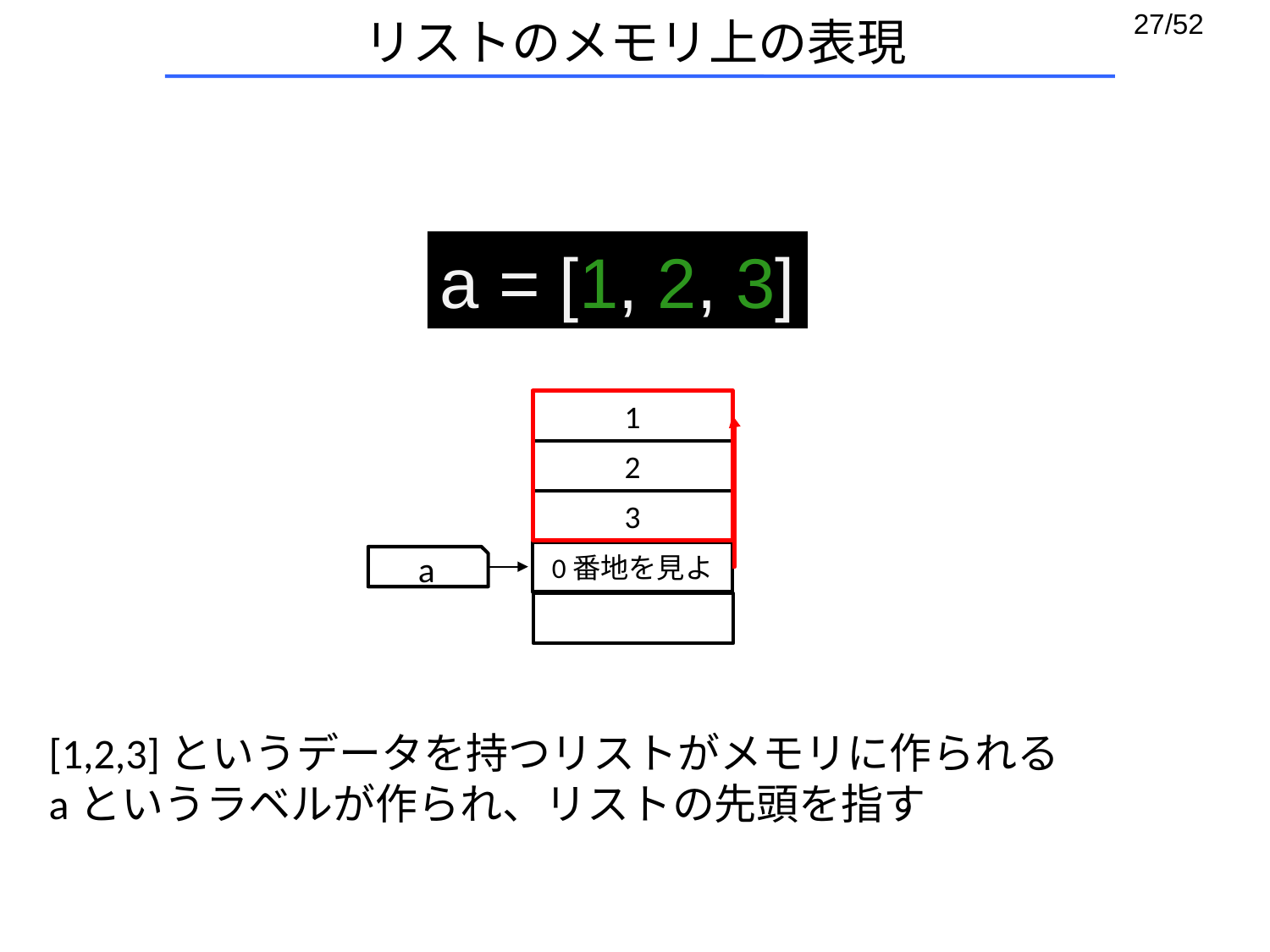

# リストのメモリ上の表現
a = [1, 2, 3]
1

2
3
0番地を見よ
a

[1,2,3]というデータを持つリストがメモリに作られる
aというラベルが作られ、リストの先頭を指す